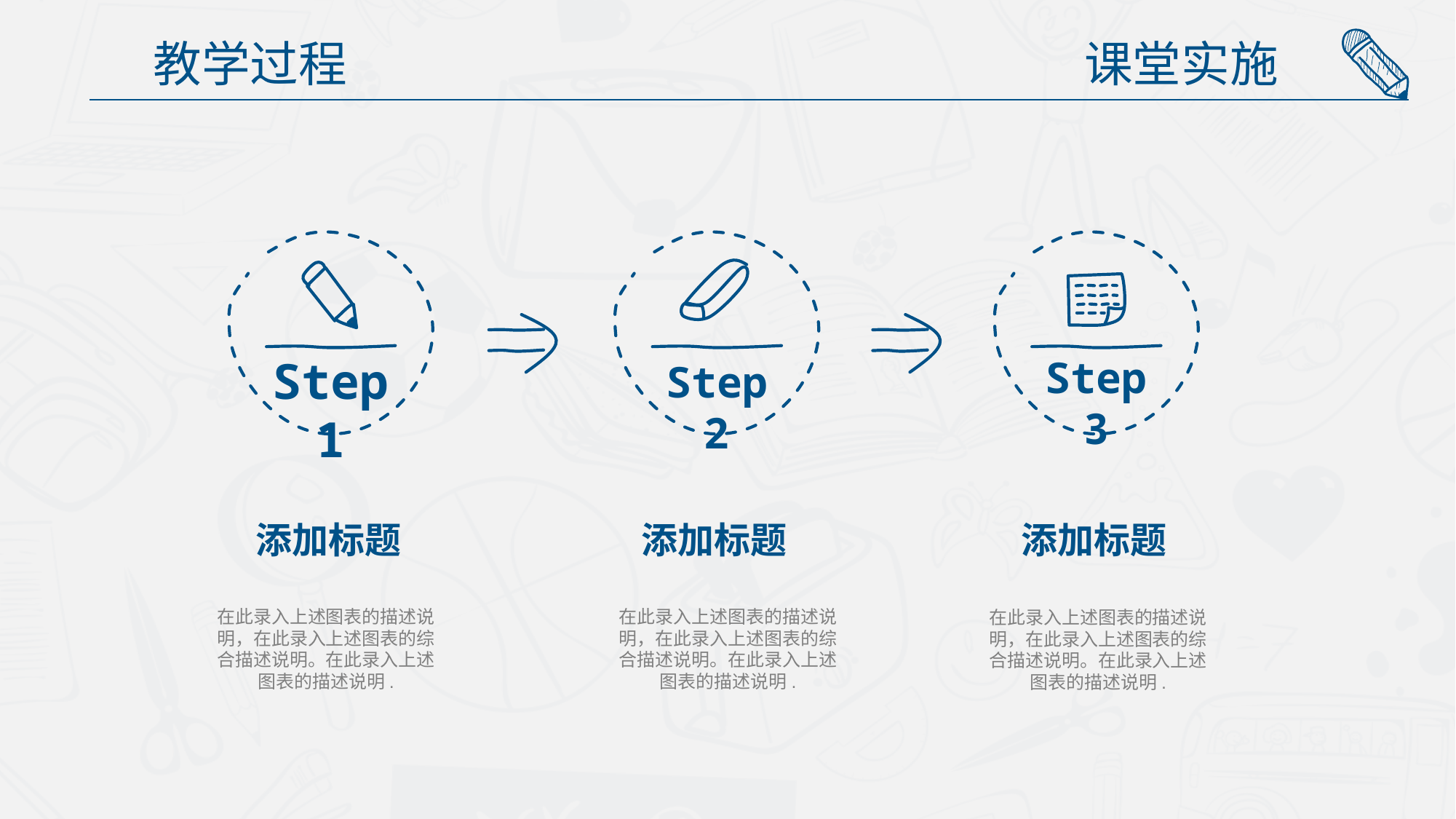

课堂实施
教学过程

Step 1

Step 3

Step 2
添加标题
在此录入上述图表的描述说明，在此录入上述图表的综合描述说明。在此录入上述图表的描述说明.
添加标题
在此录入上述图表的描述说明，在此录入上述图表的综合描述说明。在此录入上述图表的描述说明.
添加标题
在此录入上述图表的描述说明，在此录入上述图表的综合描述说明。在此录入上述图表的描述说明.